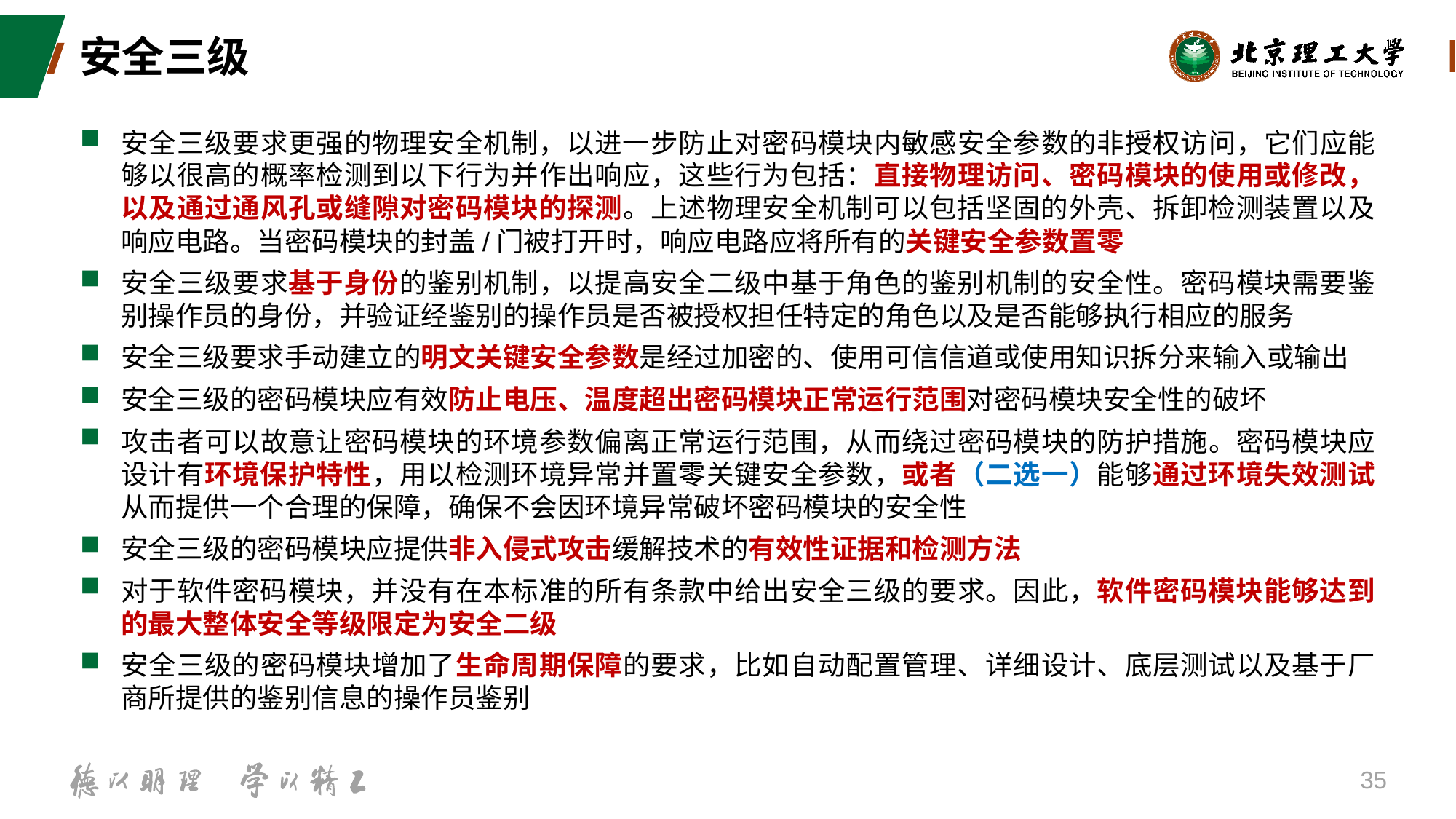

# 安全三级
安全三级要求更强的物理安全机制，以进一步防止对密码模块内敏感安全参数的非授权访问，它们应能够以很高的概率检测到以下行为并作出响应，这些行为包括：直接物理访问、密码模块的使用或修改，以及通过通风孔或缝隙对密码模块的探测。上述物理安全机制可以包括坚固的外壳、拆卸检测装置以及响应电路。当密码模块的封盖/门被打开时，响应电路应将所有的关键安全参数置零
安全三级要求基于身份的鉴别机制，以提高安全二级中基于角色的鉴别机制的安全性。密码模块需要鉴别操作员的身份，并验证经鉴别的操作员是否被授权担任特定的角色以及是否能够执行相应的服务
安全三级要求手动建立的明文关键安全参数是经过加密的、使用可信信道或使用知识拆分来输入或输出
安全三级的密码模块应有效防止电压、温度超出密码模块正常运行范围对密码模块安全性的破坏
攻击者可以故意让密码模块的环境参数偏离正常运行范围，从而绕过密码模块的防护措施。密码模块应设计有环境保护特性，用以检测环境异常并置零关键安全参数，或者（二选一）能够通过环境失效测试从而提供一个合理的保障，确保不会因环境异常破坏密码模块的安全性
安全三级的密码模块应提供非入侵式攻击缓解技术的有效性证据和检测方法
对于软件密码模块，并没有在本标准的所有条款中给出安全三级的要求。因此，软件密码模块能够达到的最大整体安全等级限定为安全二级
安全三级的密码模块增加了生命周期保障的要求，比如自动配置管理、详细设计、底层测试以及基于厂商所提供的鉴别信息的操作员鉴别